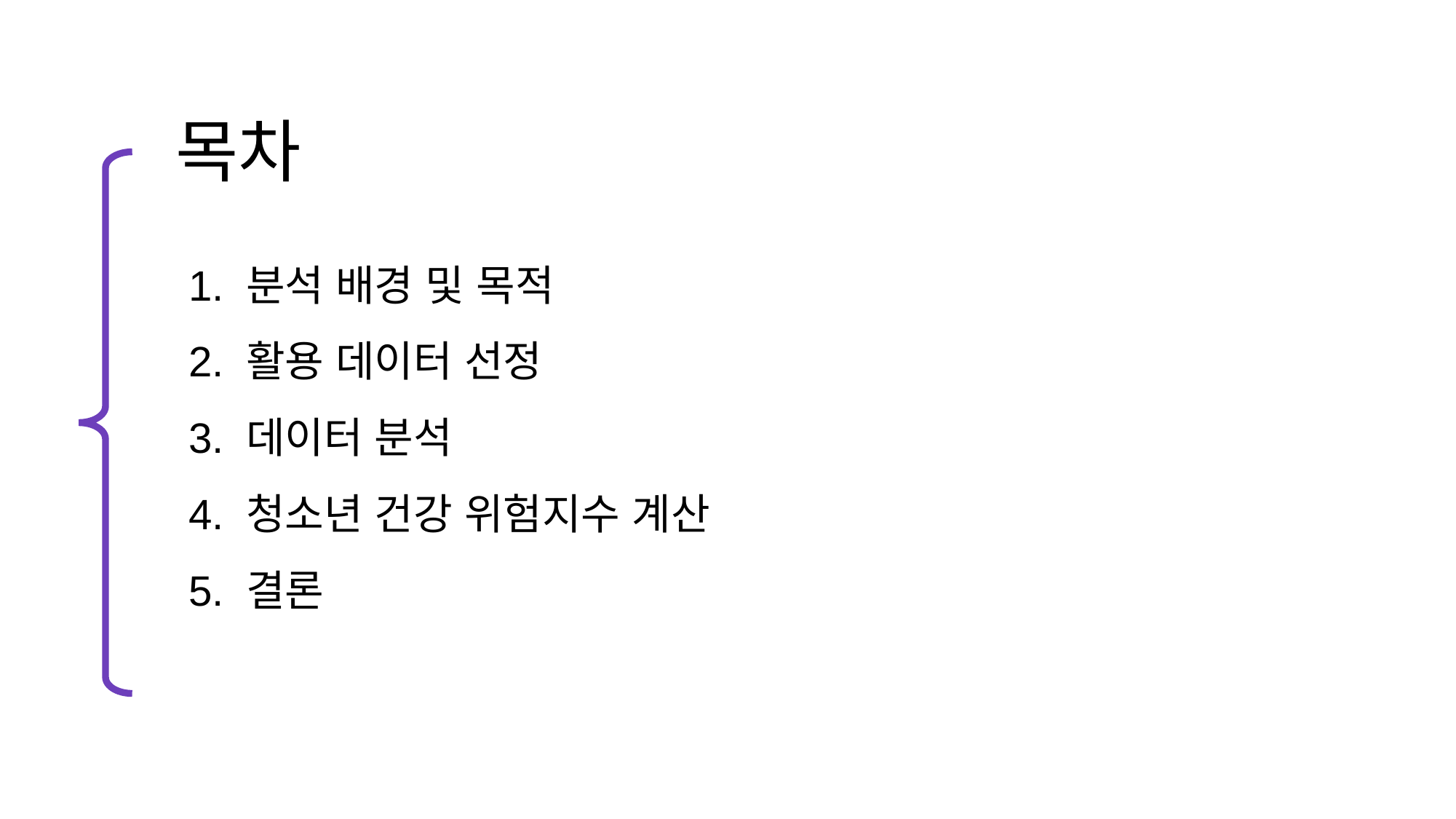

# 목차

1. 분석 배경 및 목적
2. 활용 데이터 선정
3. 데이터 분석
4. 청소년 건강 위험지수 계산
5. 결론